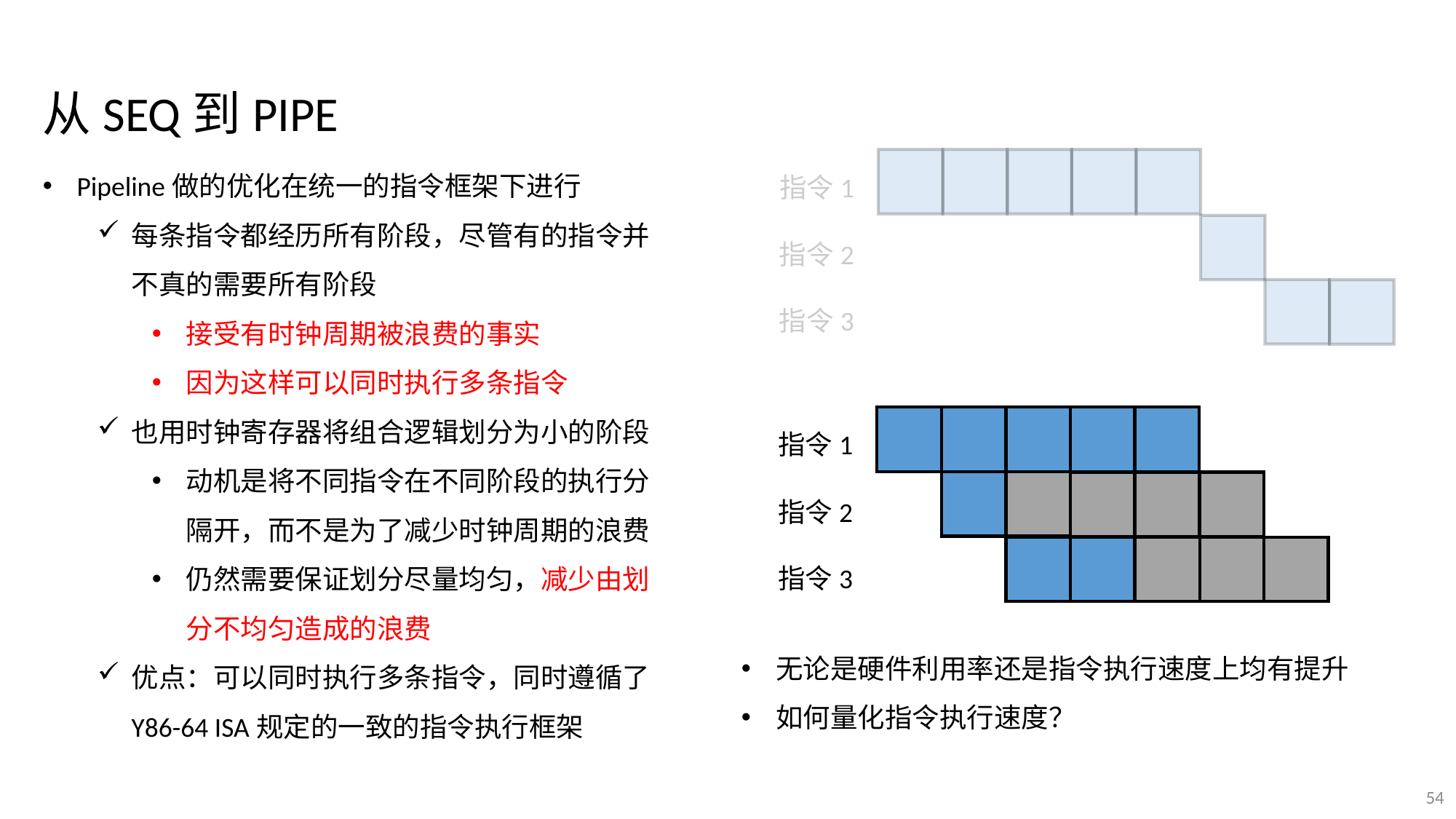

从SEQ到PIPE
Pipeline做的优化在统一的指令框架下进行
每条指令都经历所有阶段，尽管有的指令并不真的需要所有阶段
接受有时钟周期被浪费的事实
因为这样可以同时执行多条指令
也用时钟寄存器将组合逻辑划分为小的阶段
动机是将不同指令在不同阶段的执行分隔开，而不是为了减少时钟周期的浪费
仍然需要保证划分尽量均匀，减少由划分不均匀造成的浪费
优点：可以同时执行多条指令，同时遵循了Y86-64 ISA规定的一致的指令执行框架

指令1

指令2

指令3

指令1

指令2

指令3
无论是硬件利用率还是指令执行速度上均有提升
如何量化指令执行速度？
54